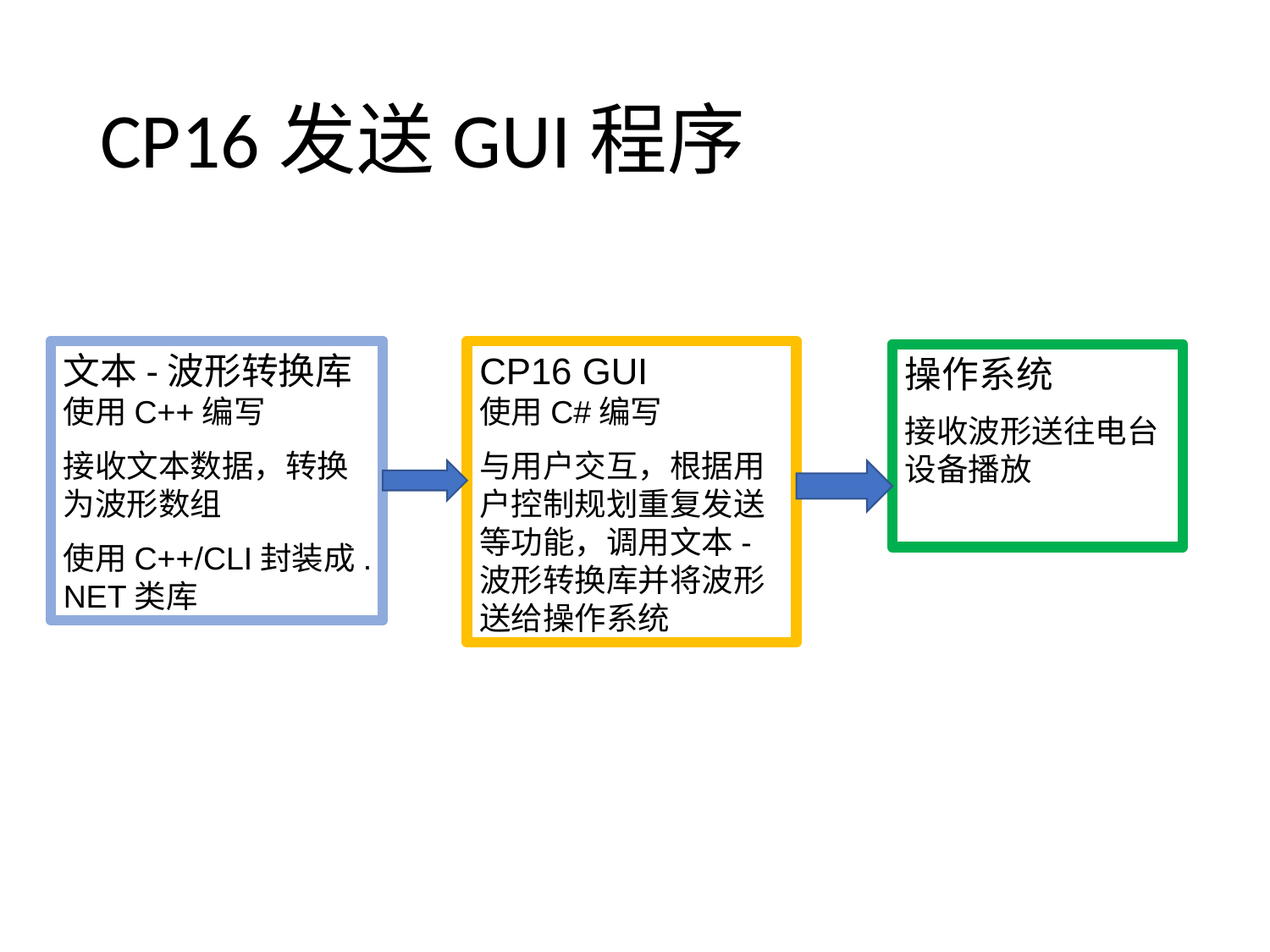

# CP16发送GUI程序
文本-波形转换库
使用C++编写
接收文本数据，转换为波形数组
使用C++/CLI封装成.NET类库
CP16 GUI
使用C#编写
与用户交互，根据用户控制规划重复发送等功能，调用文本-波形转换库并将波形送给操作系统
操作系统
接收波形送往电台设备播放